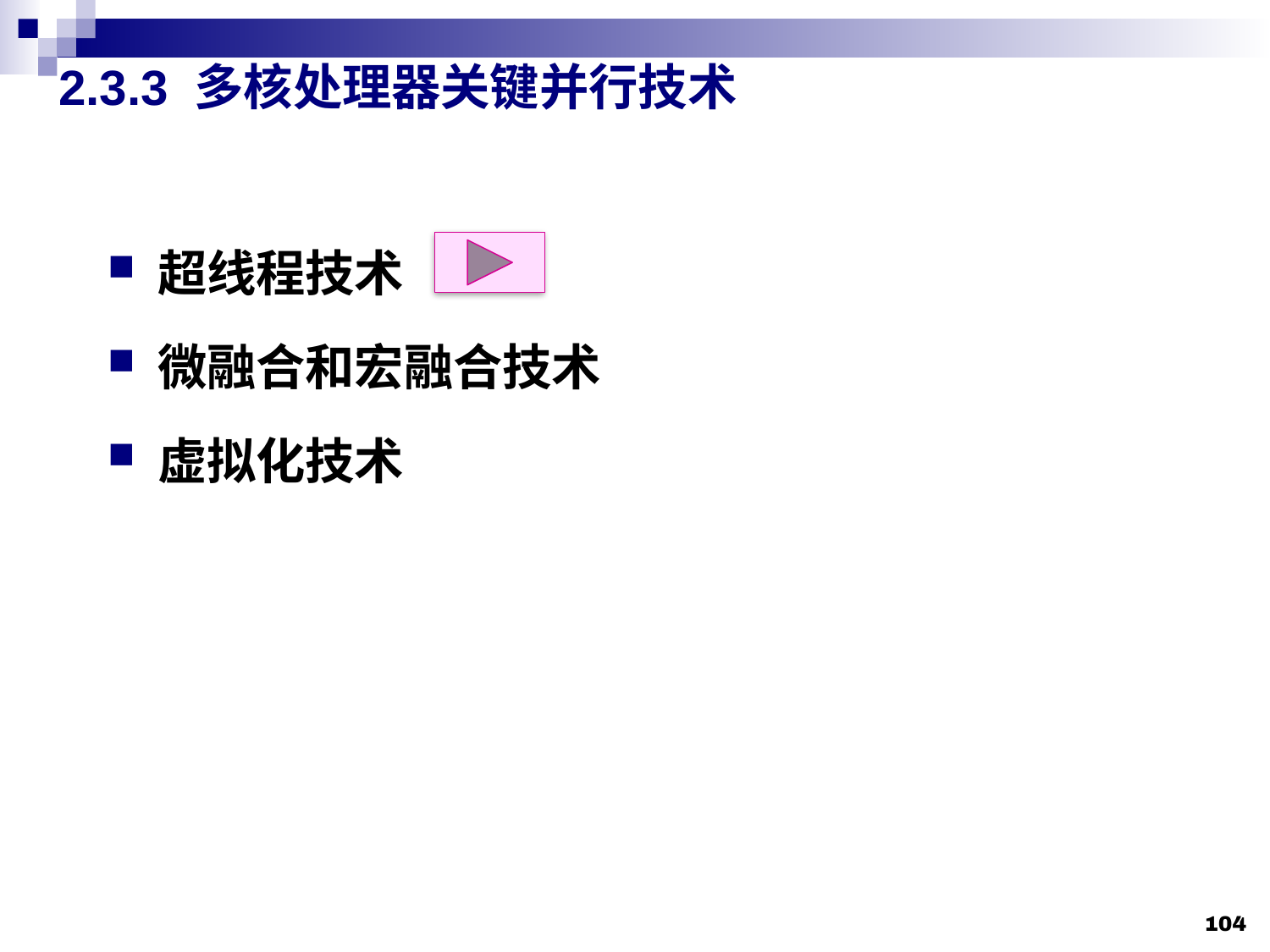

# 2.3.3 多核处理器关键并行技术
超线程技术
微融合和宏融合技术
虚拟化技术

104